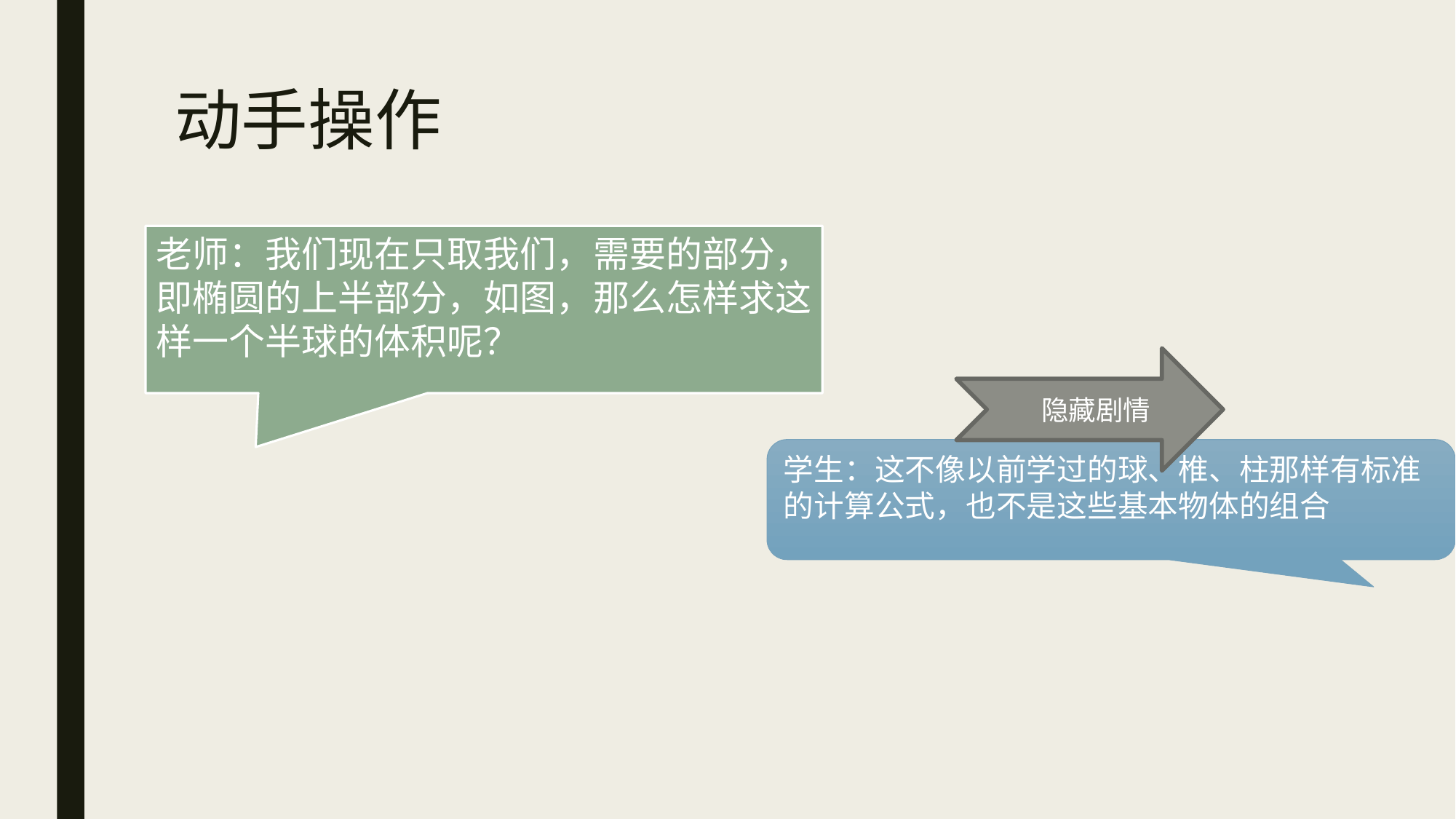

# 动手操作
老师：我们现在只取我们，需要的部分，即椭圆的上半部分，如图，那么怎样求这样一个半球的体积呢？
 隐藏剧情
学生：这不像以前学过的球、椎、柱那样有标准的计算公式，也不是这些基本物体的组合